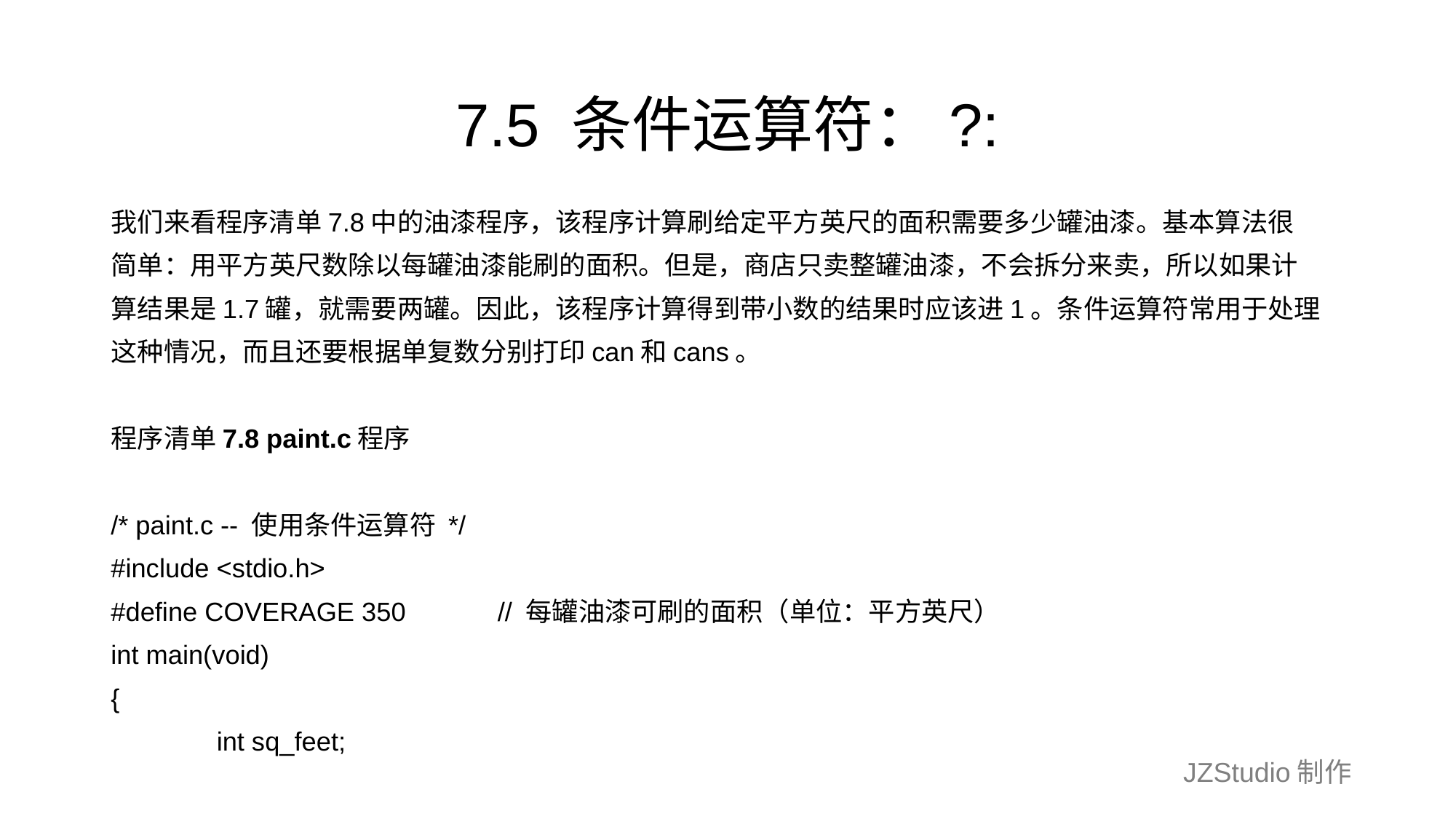

# 7.5 条件运算符：?:
我们来看程序清单7.8中的油漆程序，该程序计算刷给定平方英尺的面积需要多少罐油漆。基本算法很
简单：用平方英尺数除以每罐油漆能刷的面积。但是，商店只卖整罐油漆，不会拆分来卖，所以如果计
算结果是1.7罐，就需要两罐。因此，该程序计算得到带小数的结果时应该进1。条件运算符常用于处理
这种情况，而且还要根据单复数分别打印can和cans。

程序清单7.8 paint.c程序

/* paint.c -- 使用条件运算符 */
#include <stdio.h>
#define COVERAGE 350　　　// 每罐油漆可刷的面积（单位：平方英尺）
int main(void)
{
	int sq_feet;